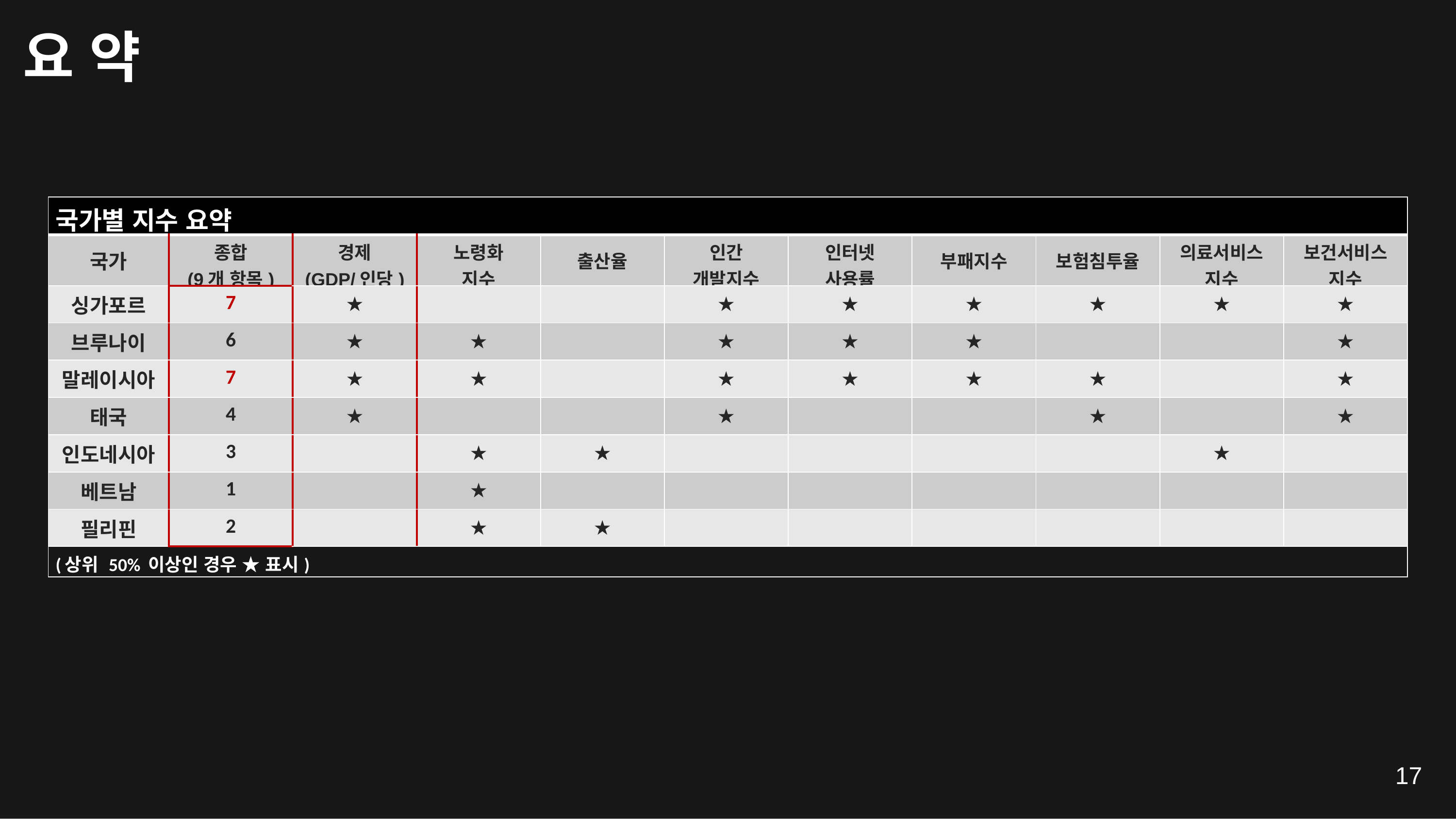

요 약
| 국가별 지수 요약 |  |  |  |  |  |  |  |  |  |  |
| --- | --- | --- | --- | --- | --- | --- | --- | --- | --- | --- |
| 국가 | 종합 (9개 항목) | 경제 (GDP/인당) | 노령화 지수 | 출산율 | 인간 개발지수 | 인터넷 사용률 | 부패지수 | 보험침투율 | 의료서비스 지수 | 보건서비스 지수 |
| 싱가포르 | 7 | ★ |  |  | ★ | ★ | ★ | ★ | ★ | ★ |
| 브루나이 | 6 | ★ | ★ |  | ★ | ★ | ★ |  |  | ★ |
| 말레이시아 | 7 | ★ | ★ |  | ★ | ★ | ★ | ★ |  | ★ |
| 태국 | 4 | ★ |  |  | ★ |  |  | ★ |  | ★ |
| 인도네시아 | 3 |  | ★ | ★ |  |  |  |  | ★ |  |
| 베트남 | 1 |  | ★ |  |  |  |  |  |  |  |
| 필리핀 | 2 |  | ★ | ★ |  |  |  |  |  |  |
| (상위 50% 이상인 경우 ★ 표시) |  |  |  |  |  |  |  |  |  |  |
17